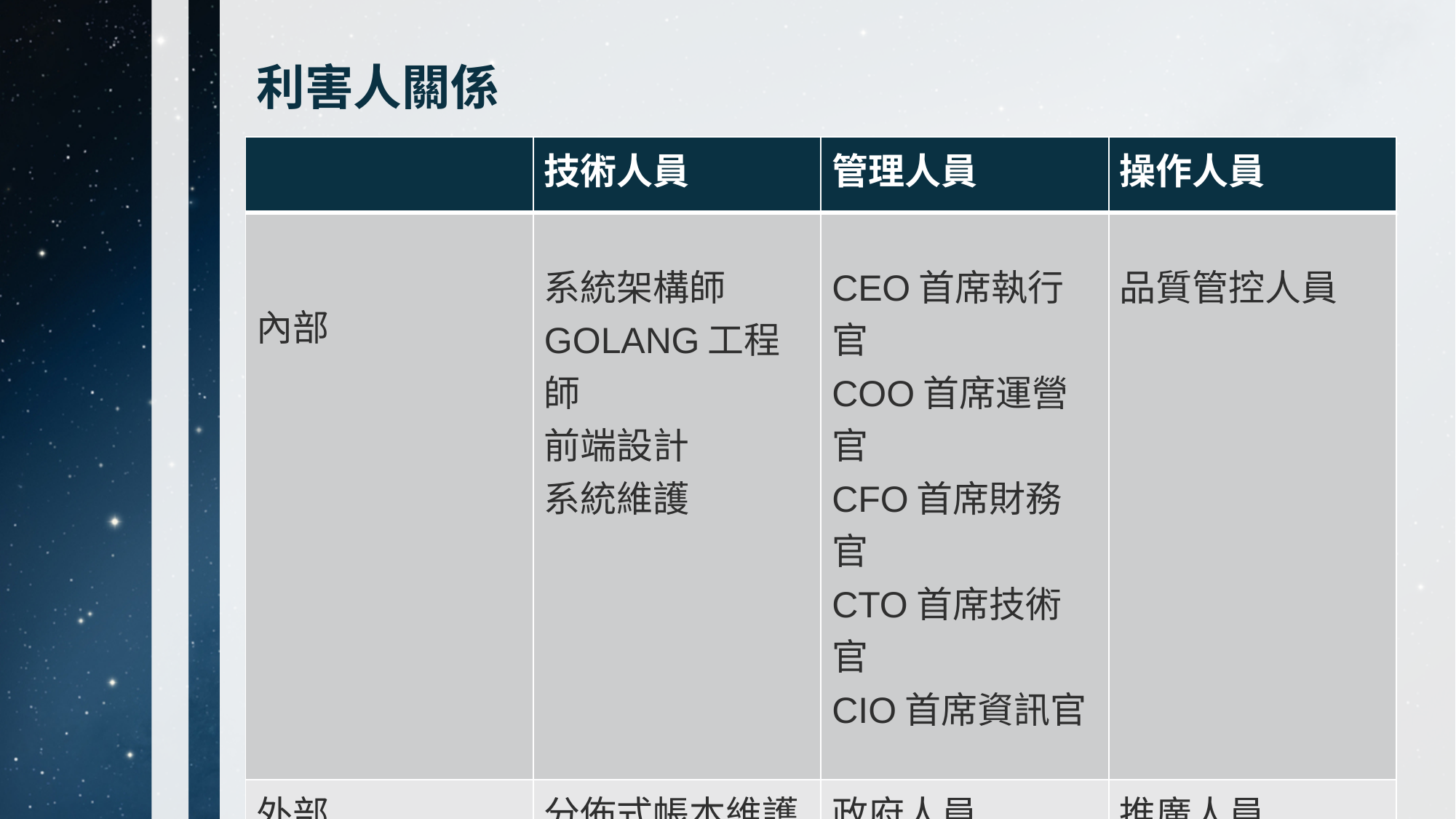

# 利害人關係
|  | 技術人員 | 管理人員 | 操作人員 |
| --- | --- | --- | --- |
| 內部 | 系統架構師 GOLANG工程師 前端設計 系統維護 | CEO首席執行官 COO首席運營官 CFO首席財務官 CTO首席技術官 CIO首席資訊官 | 品質管控人員 |
| 外部 | 分佈式帳本維護單位 | 政府人員 顧問團隊 | 推廣人員 客服人員 |